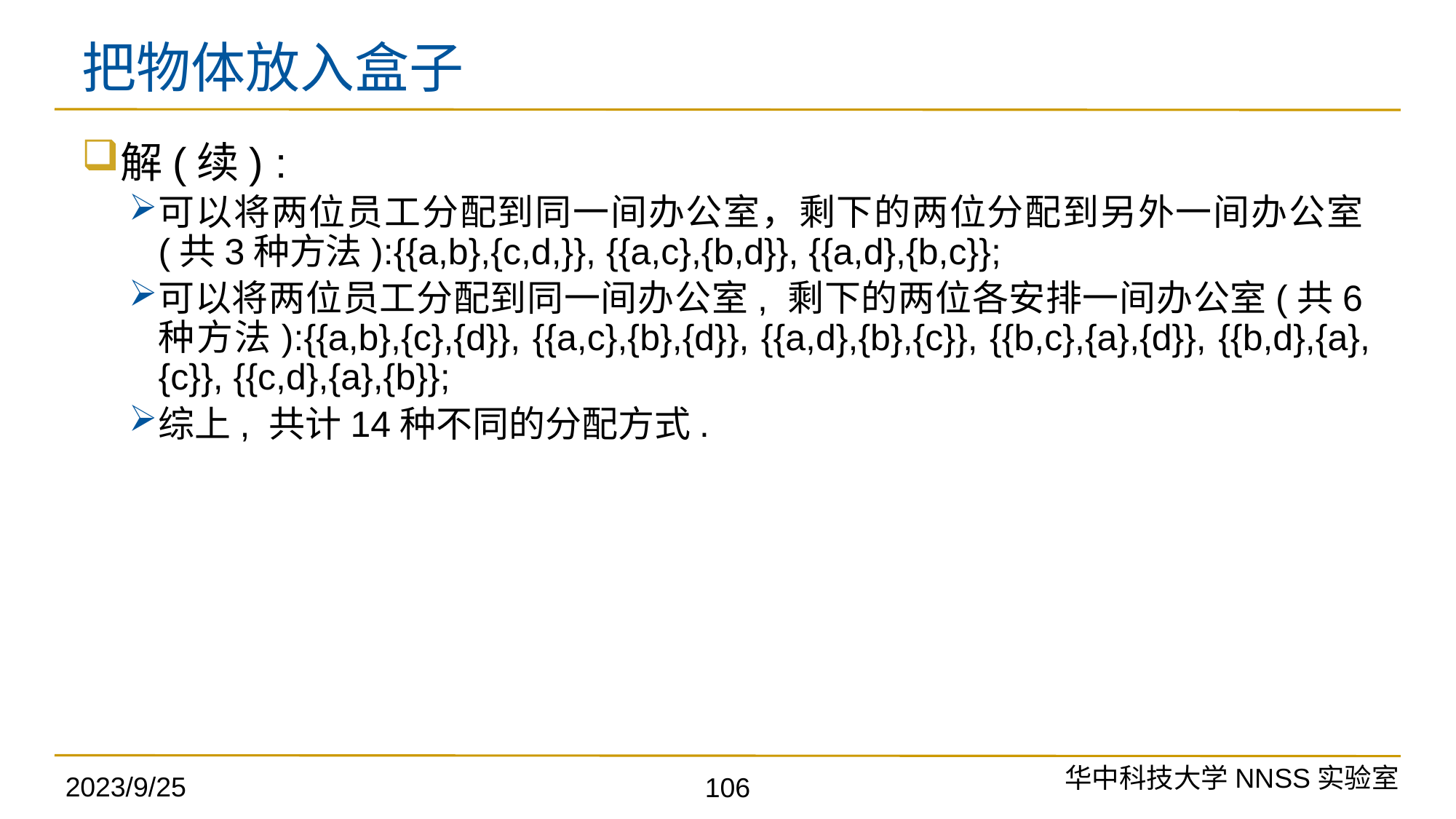

# 把物体放入盒子
解(续) :
可以将两位员工分配到同一间办公室，剩下的两位分配到另外一间办公室(共3种方法):{{a,b},{c,d,}}, {{a,c},{b,d}}, {{a,d},{b,c}};
可以将两位员工分配到同一间办公室, 剩下的两位各安排一间办公室(共6种方法):{{a,b},{c},{d}}, {{a,c},{b},{d}}, {{a,d},{b},{c}}, {{b,c},{a},{d}}, {{b,d},{a},{c}}, {{c,d},{a},{b}};
综上, 共计14种不同的分配方式.
华中科技大学NNSS实验室
2023/9/25
106